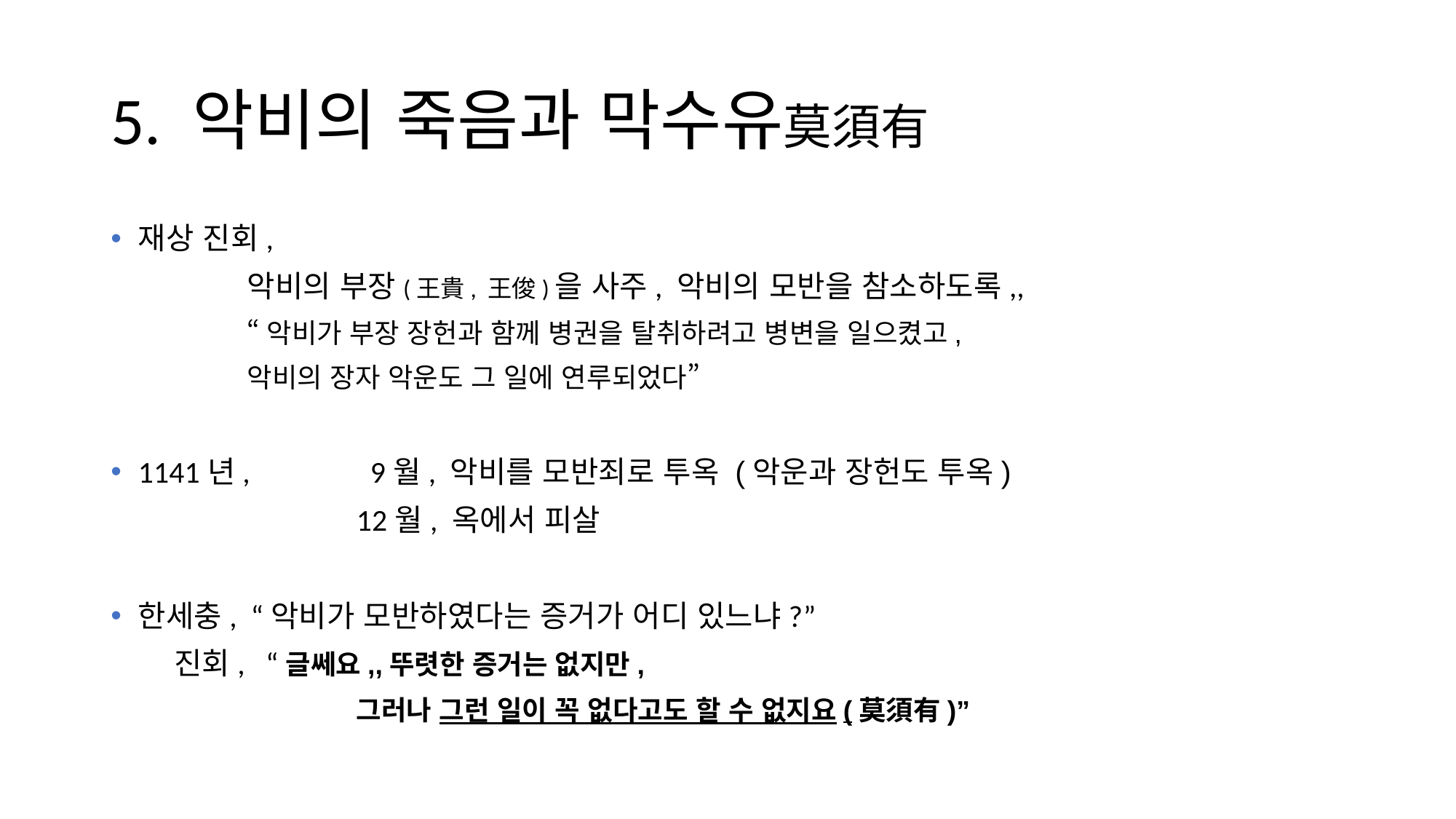

# 5. 악비의 죽음과 막수유莫須有
재상 진회,
   		악비의 부장(王貴, 王俊)을 사주, 악비의 모반을 참소하도록,,
       	“악비가 부장 장헌과 함께 병권을 탈취하려고 병변을 일으켰고,
       	악비의 장자 악운도 그 일에 연루되었다”

1141년,   	  9월, 악비를 모반죄로 투옥 (악운과 장헌도 투옥)
		      	12월, 옥에서 피살

한세충,  “악비가 모반하였다는 증거가 어디 있느냐?”
     진회,   “글쎄요,,뚜렷한 증거는 없지만,
			그러나 그런 일이 꼭 없다고도 할 수 없지요(莫須有)”